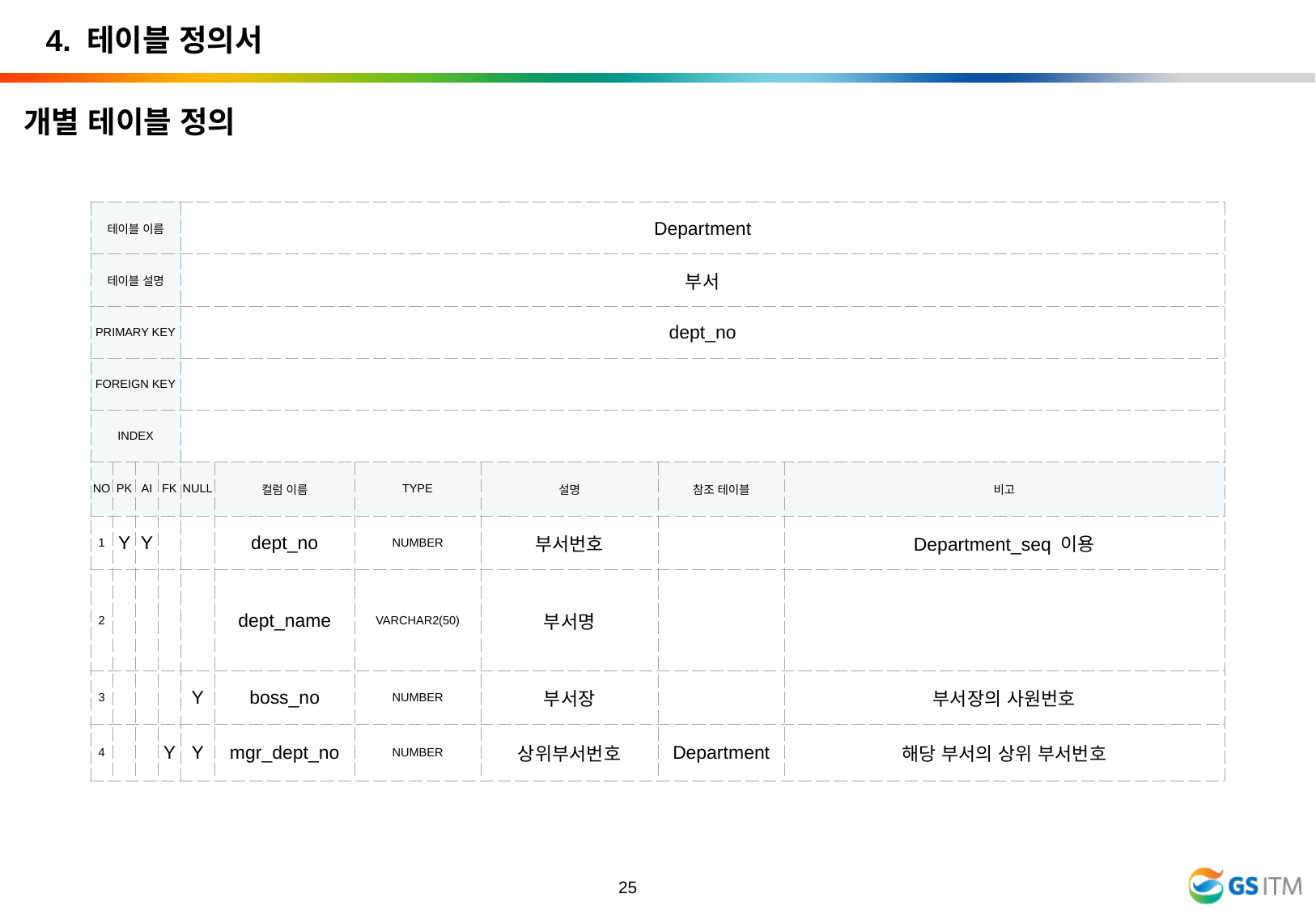

4. 테이블 정의서
개별 테이블 정의
| 테이블 이름 |  |  |  | Department |  |  |  |  |  |
| --- | --- | --- | --- | --- | --- | --- | --- | --- | --- |
| 테이블 설명 |  |  |  | 부서 |  |  |  |  |  |
| PRIMARY KEY |  |  |  | dept\_no |  |  |  |  |  |
| FOREIGN KEY |  |  |  |  |  |  |  |  |  |
| INDEX |  |  |  |  |  |  |  |  |  |
| NO | PK | AI | FK | NULL | 컬럼 이름 | TYPE | 설명 | 참조 테이블 | 비고 |
| 1 | Y | Y |  |  | dept\_no | NUMBER | 부서번호 |  | Department\_seq 이용 |
| 2 |  |  |  |  | dept\_name | VARCHAR2(50) | 부서명 |  |  |
| 3 |  |  |  | Y | boss\_no | NUMBER | 부서장 |  | 부서장의 사원번호 |
| 4 |  |  | Y | Y | mgr\_dept\_no | NUMBER | 상위부서번호 | Department | 해당 부서의 상위 부서번호 |